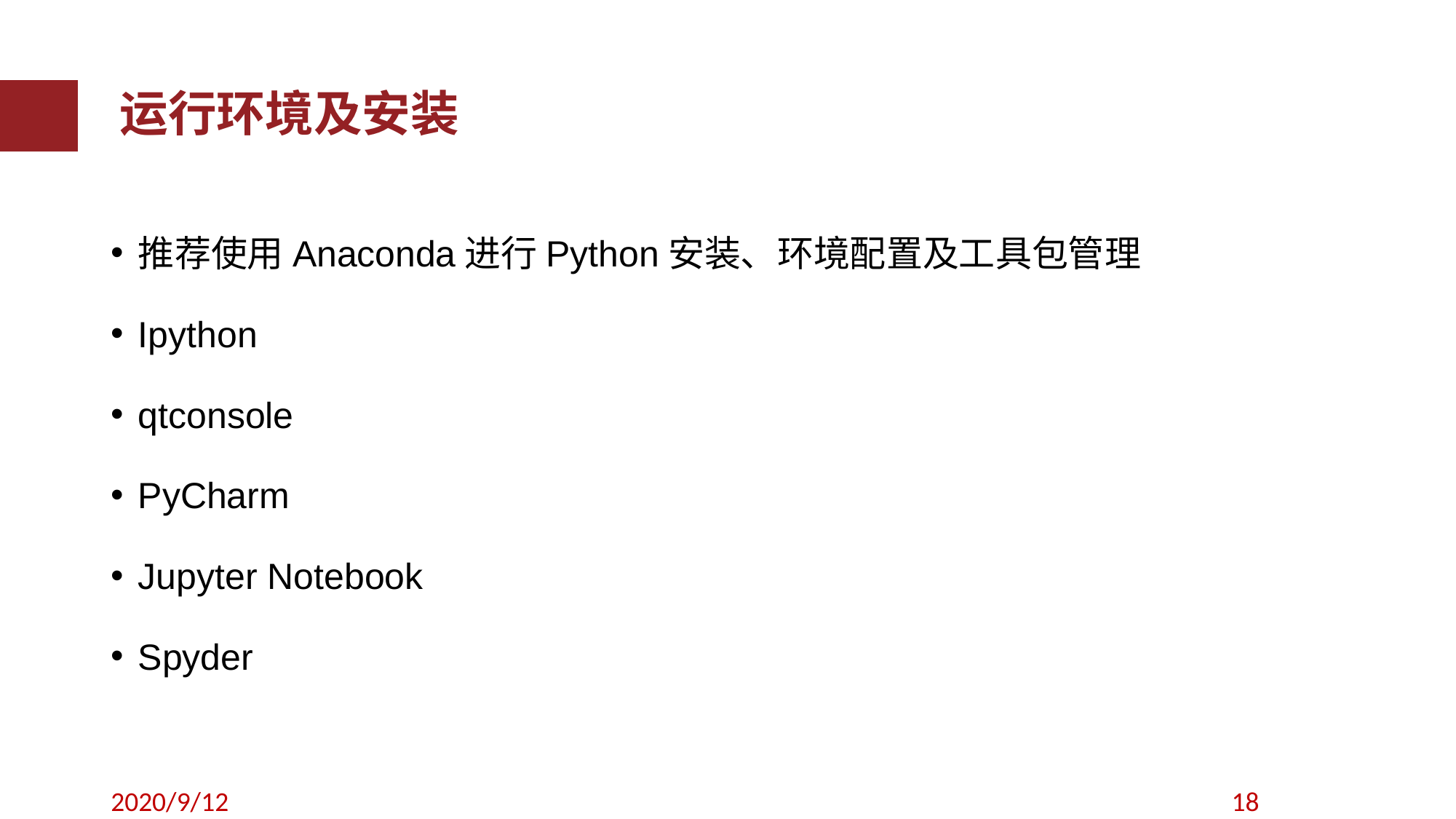

运行环境及安装

推荐使用Anaconda进行Python安装、环境配置及工具包管理
Ipython
qtconsole
PyCharm
Jupyter Notebook
Spyder
2020/9/12
18